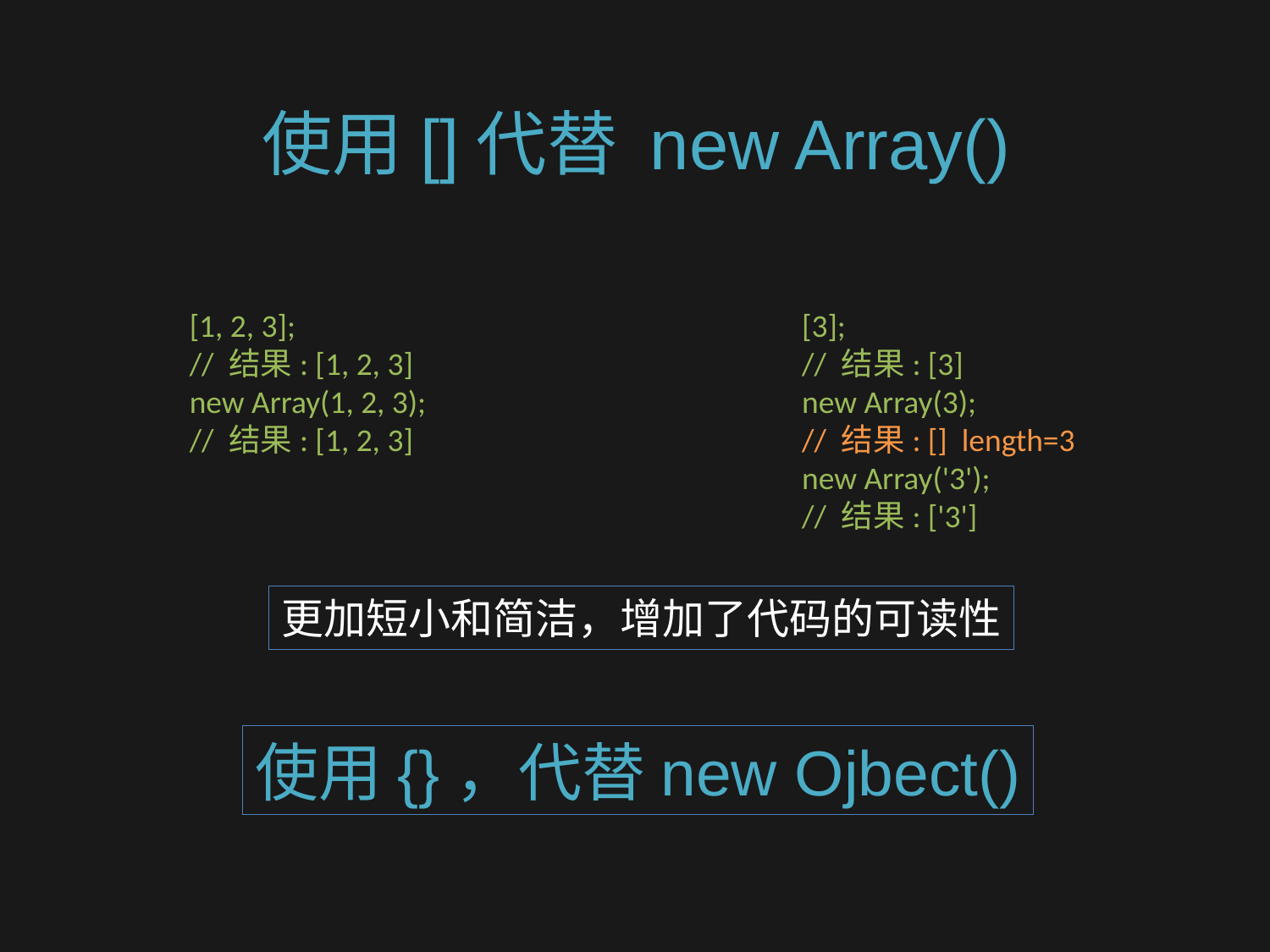

# 使用[]代替 new Array()
[1, 2, 3];
// 结果: [1, 2, 3]
new Array(1, 2, 3);
// 结果: [1, 2, 3]
[3];
// 结果: [3]
new Array(3);
// 结果: []  length=3
new Array('3');
// 结果: ['3']
更加短小和简洁，增加了代码的可读性
使用{}，代替new Ojbect()